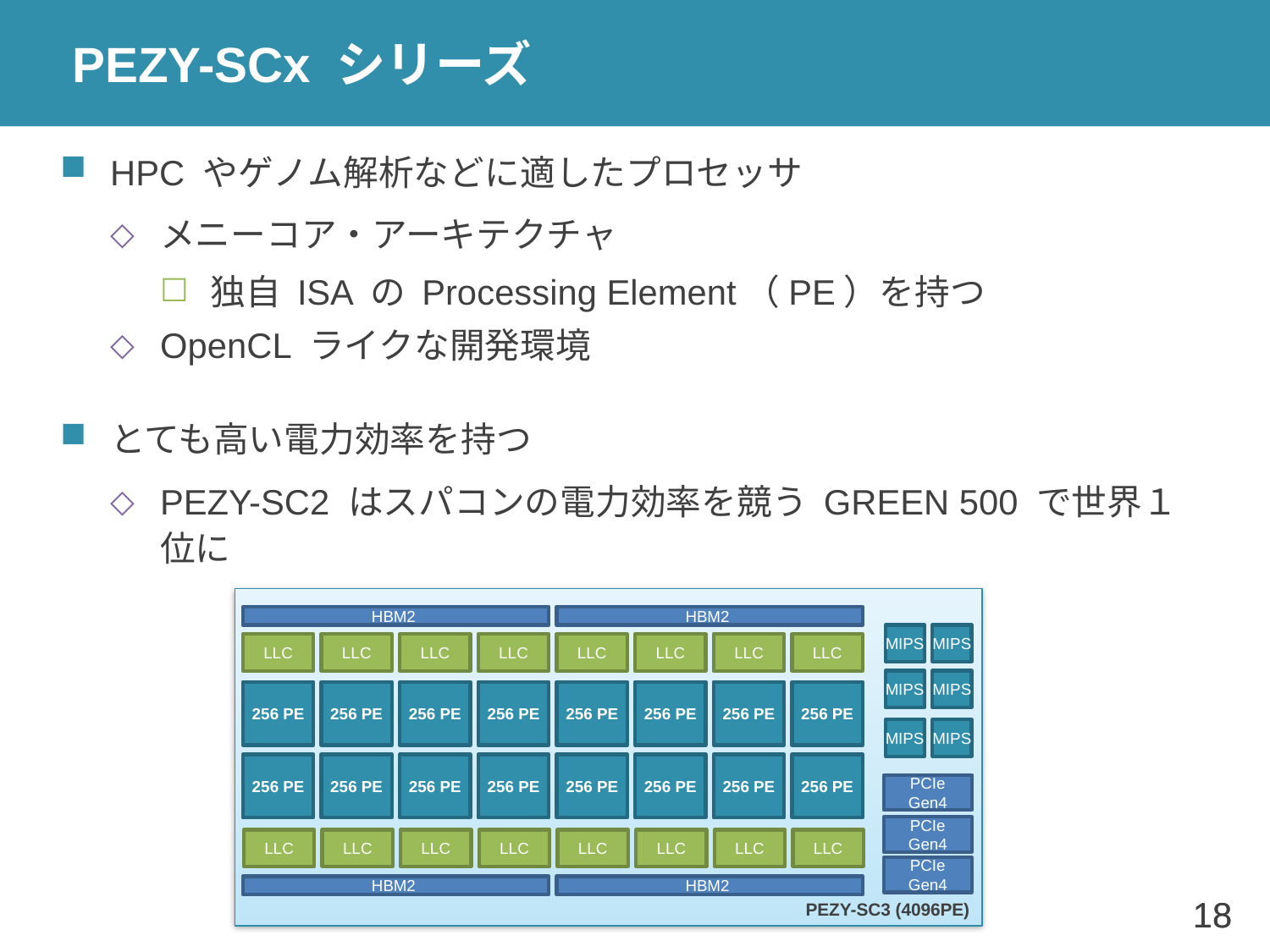

# PEZY-SCx シリーズ
HPC やゲノム解析などに適したプロセッサ
メニーコア・アーキテクチャ
独自 ISA の Processing Element（PE）を持つ
OpenCL ライクな開発環境
とても高い電力効率を持つ
PEZY-SC2 はスパコンの電力効率を競う GREEN 500 で世界１位に
PEZY-SC3 (4096PE)
HBM2
HBM2
MIPS
MIPS
LLC
LLC
LLC
LLC
LLC
LLC
LLC
LLC
MIPS
MIPS
256 PE
256 PE
256 PE
256 PE
256 PE
256 PE
256 PE
256 PE
MIPS
MIPS
256 PE
256 PE
256 PE
256 PE
256 PE
256 PE
256 PE
256 PE
PCIe Gen4
PCIe Gen4
LLC
LLC
LLC
LLC
LLC
LLC
LLC
LLC
PCIe Gen4
HBM2
HBM2